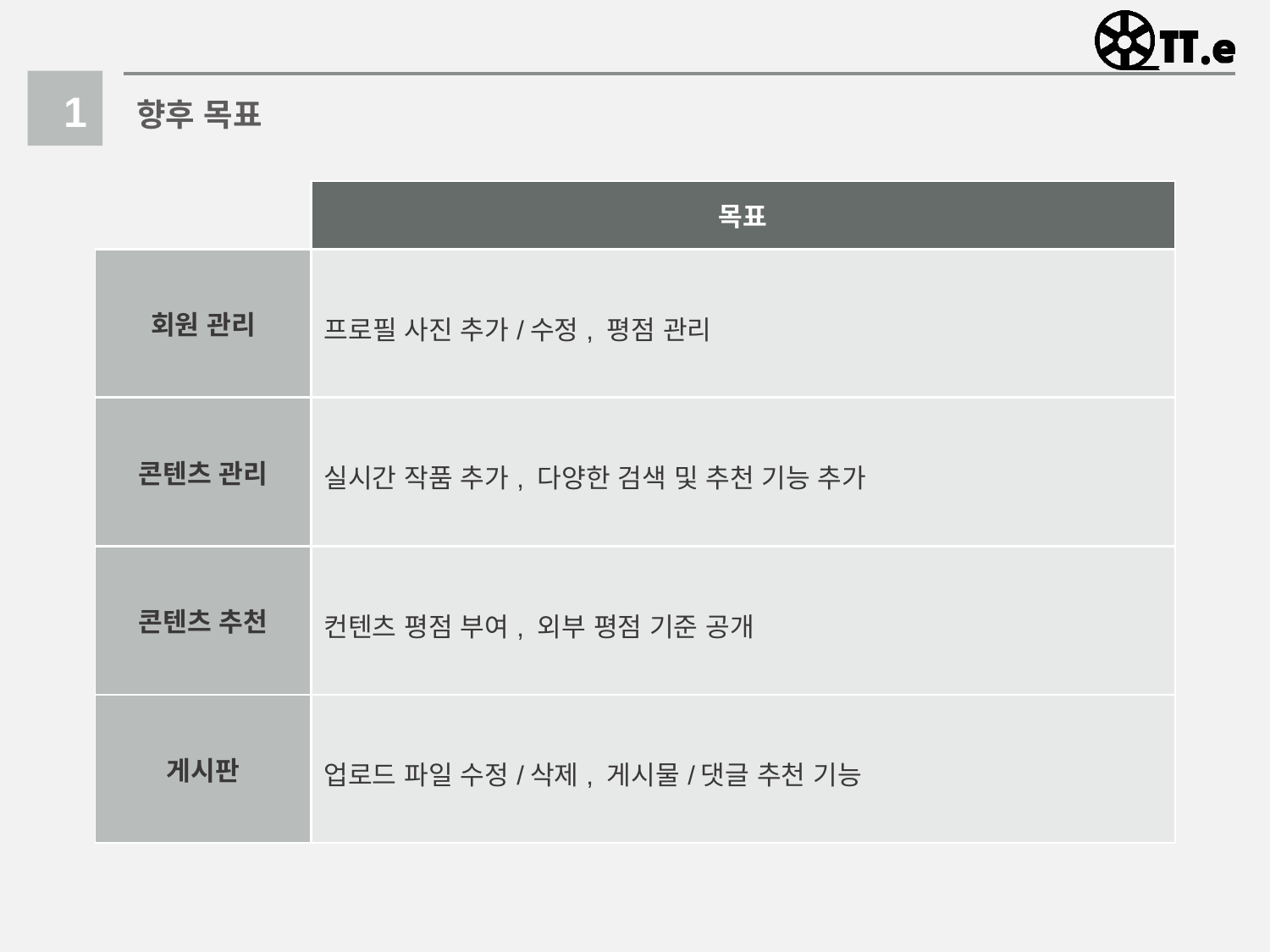

1
향후 목표

|  | 목표 |
| --- | --- |
| 회원 관리 | 프로필 사진 추가/수정, 평점 관리 |
| 콘텐츠 관리 | 실시간 작품 추가, 다양한 검색 및 추천 기능 추가 |
| 콘텐츠 추천 | 컨텐츠 평점 부여, 외부 평점 기준 공개 |
| 게시판 | 업로드 파일 수정/삭제, 게시물/댓글 추천 기능 |